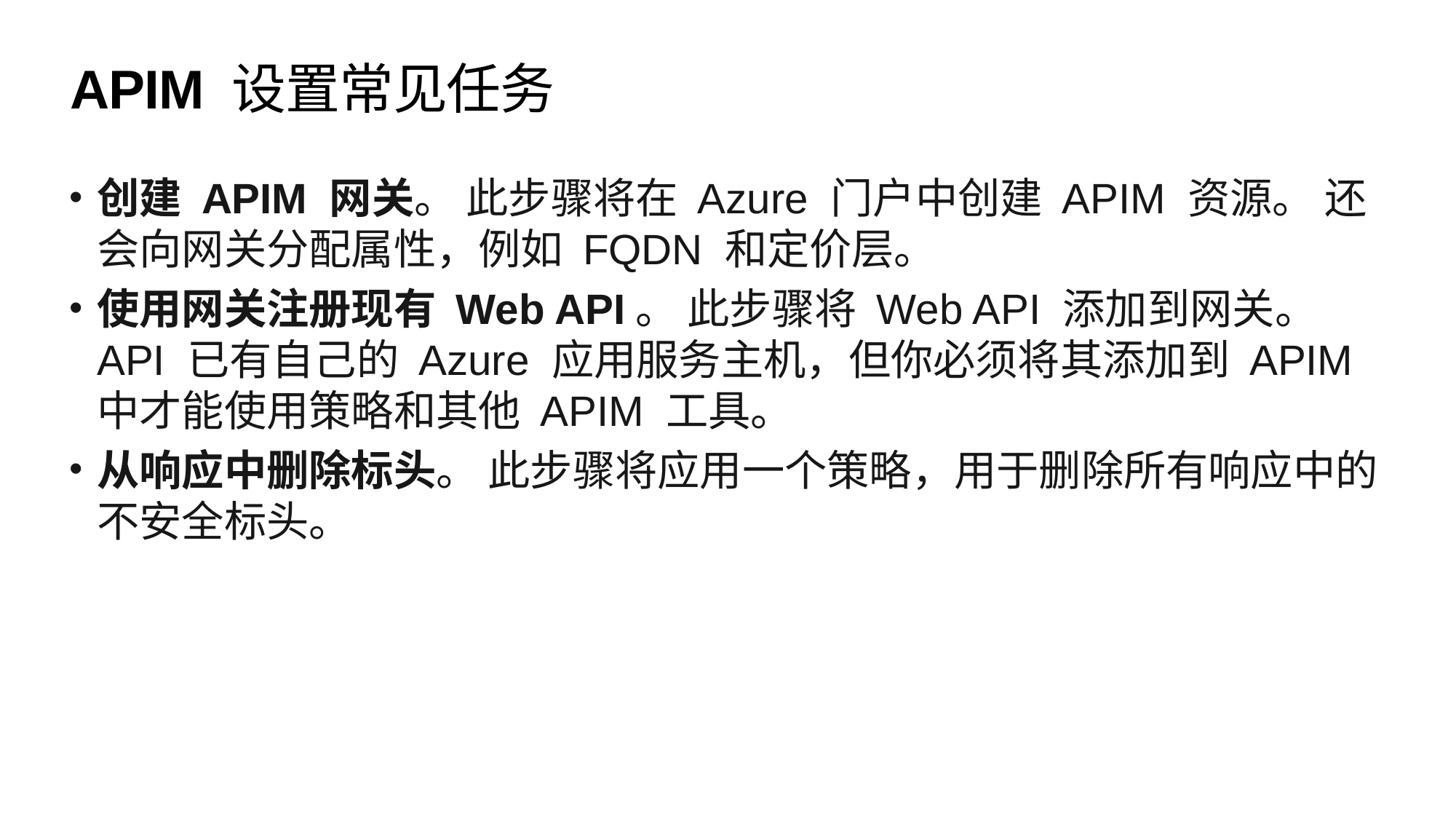

# APIM 设置常见任务
创建 APIM 网关。 此步骤将在 Azure 门户中创建 APIM 资源。 还会向网关分配属性，例如 FQDN 和定价层。
使用网关注册现有 Web API。 此步骤将 Web API 添加到网关。 API 已有自己的 Azure 应用服务主机，但你必须将其添加到 APIM 中才能使用策略和其他 APIM 工具。
从响应中删除标头。 此步骤将应用一个策略，用于删除所有响应中的不安全标头。